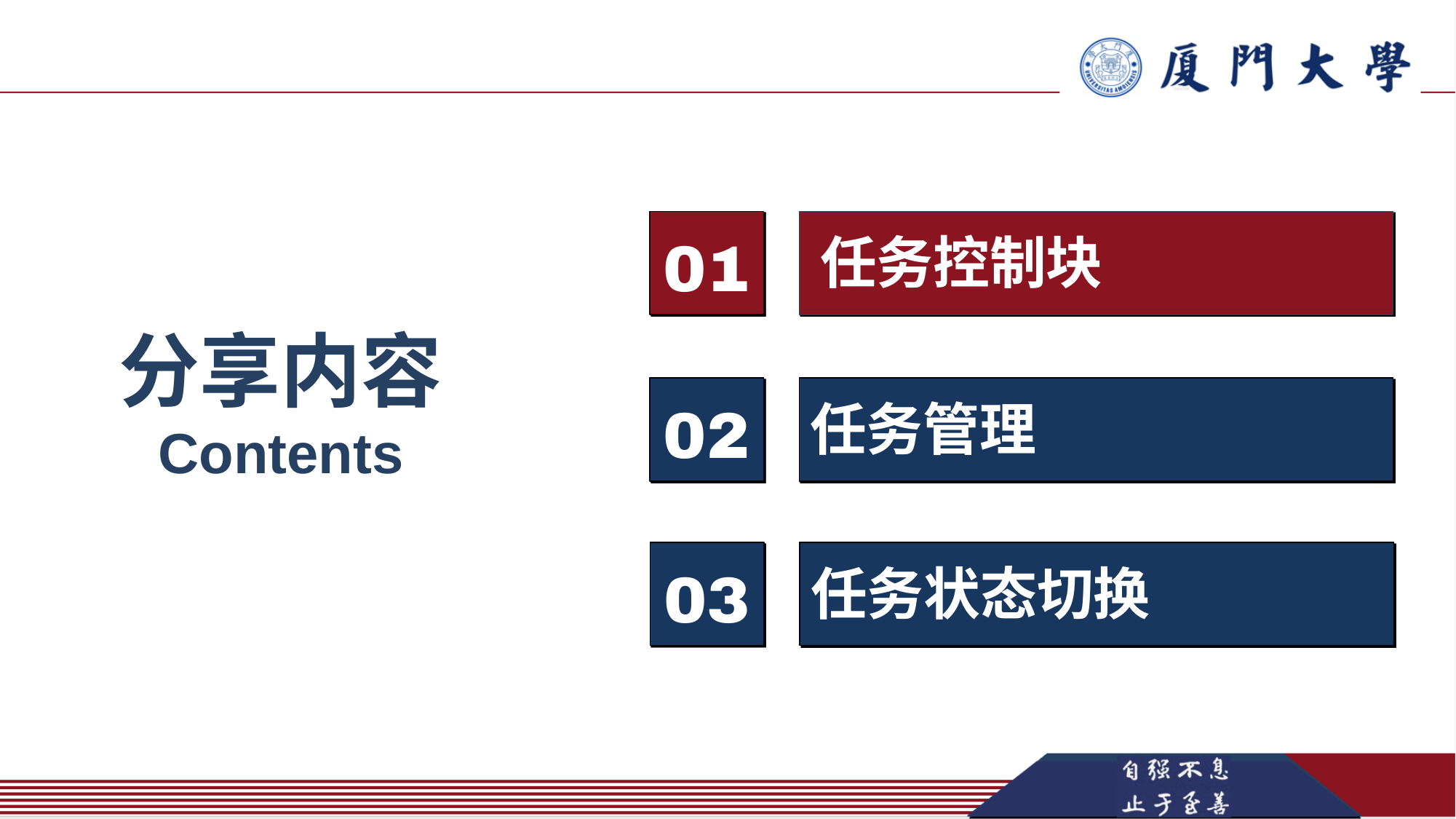

任务控制块
01
分享内容
Contents

任务管理
02

任务状态切换
03